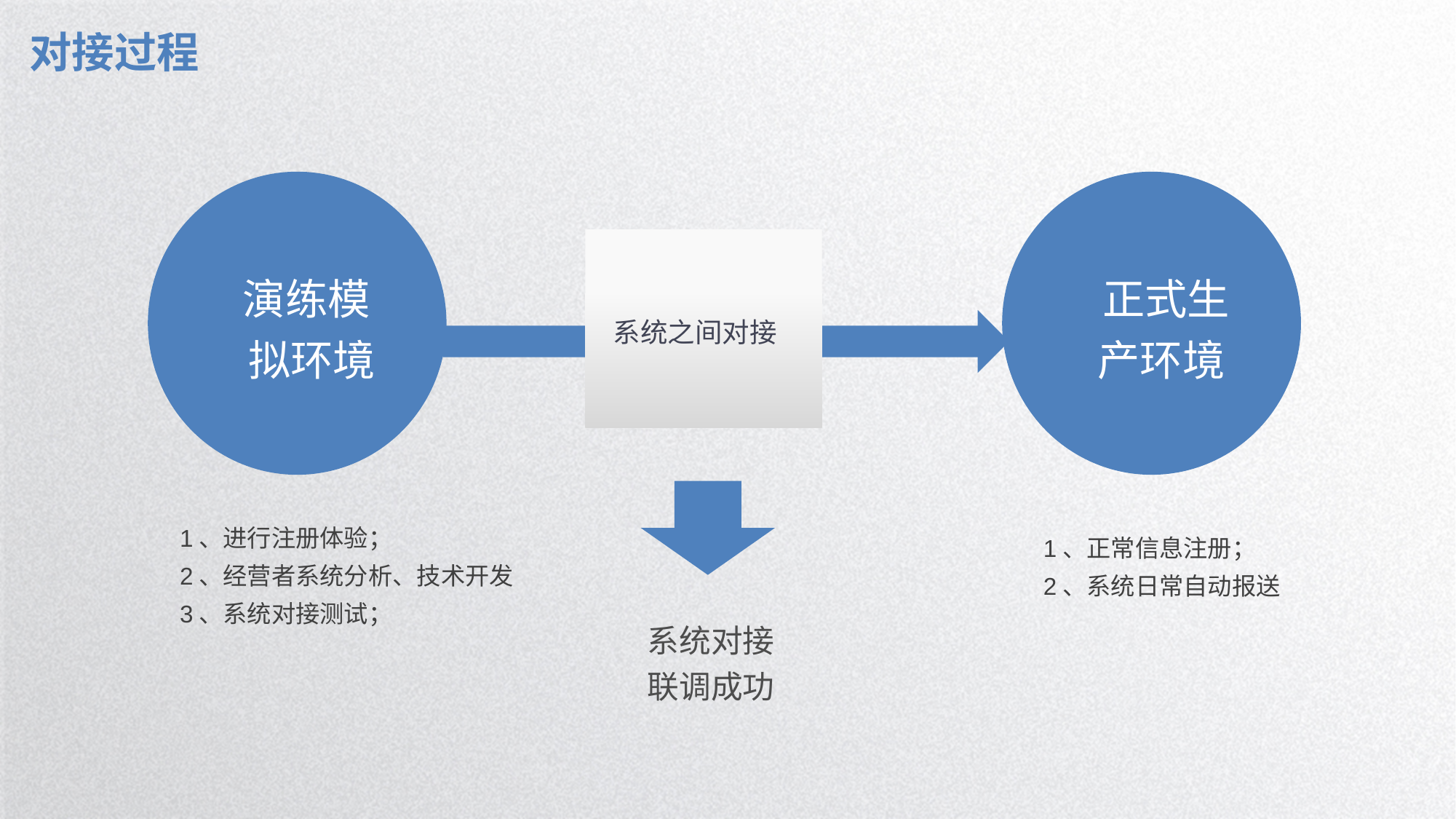

对接过程
  演练模
  拟环境
  正式生
 产环境
 系统之间对接

1、进行注册体验；
2、经营者系统分析、技术开发
3、系统对接测试；
1、正常信息注册；
2、系统日常自动报送
系统对接联调成功